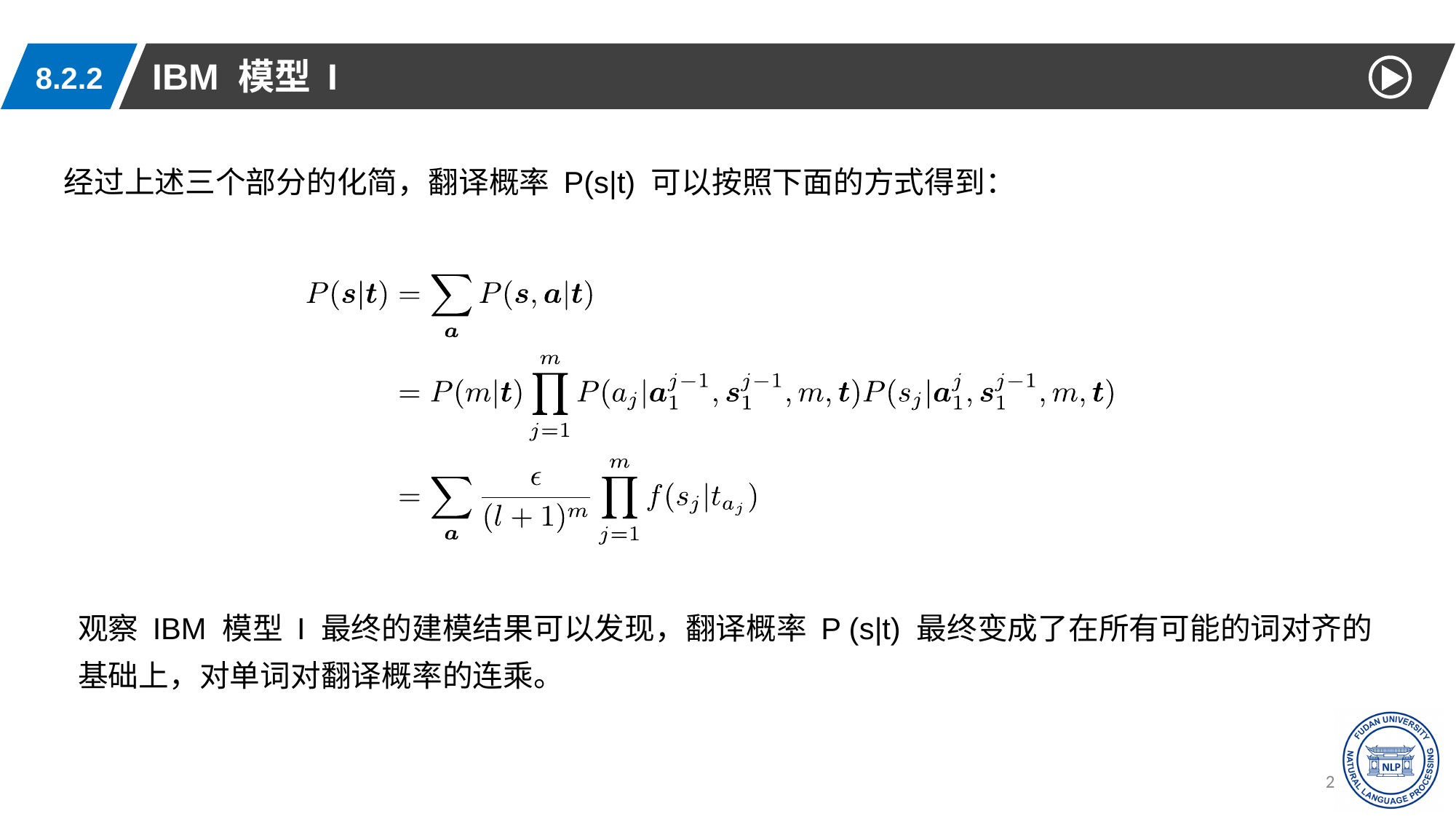

IBM 模型 I
8.2.2

经过上述三个部分的化简，翻译概率 P(s|t) 可以按照下面的方式得到：

观察 IBM 模型 I 最终的建模结果可以发现，翻译概率 P (s|t) 最终变成了在所有可能的词对齐的基础上，对单词对翻译概率的连乘。
23